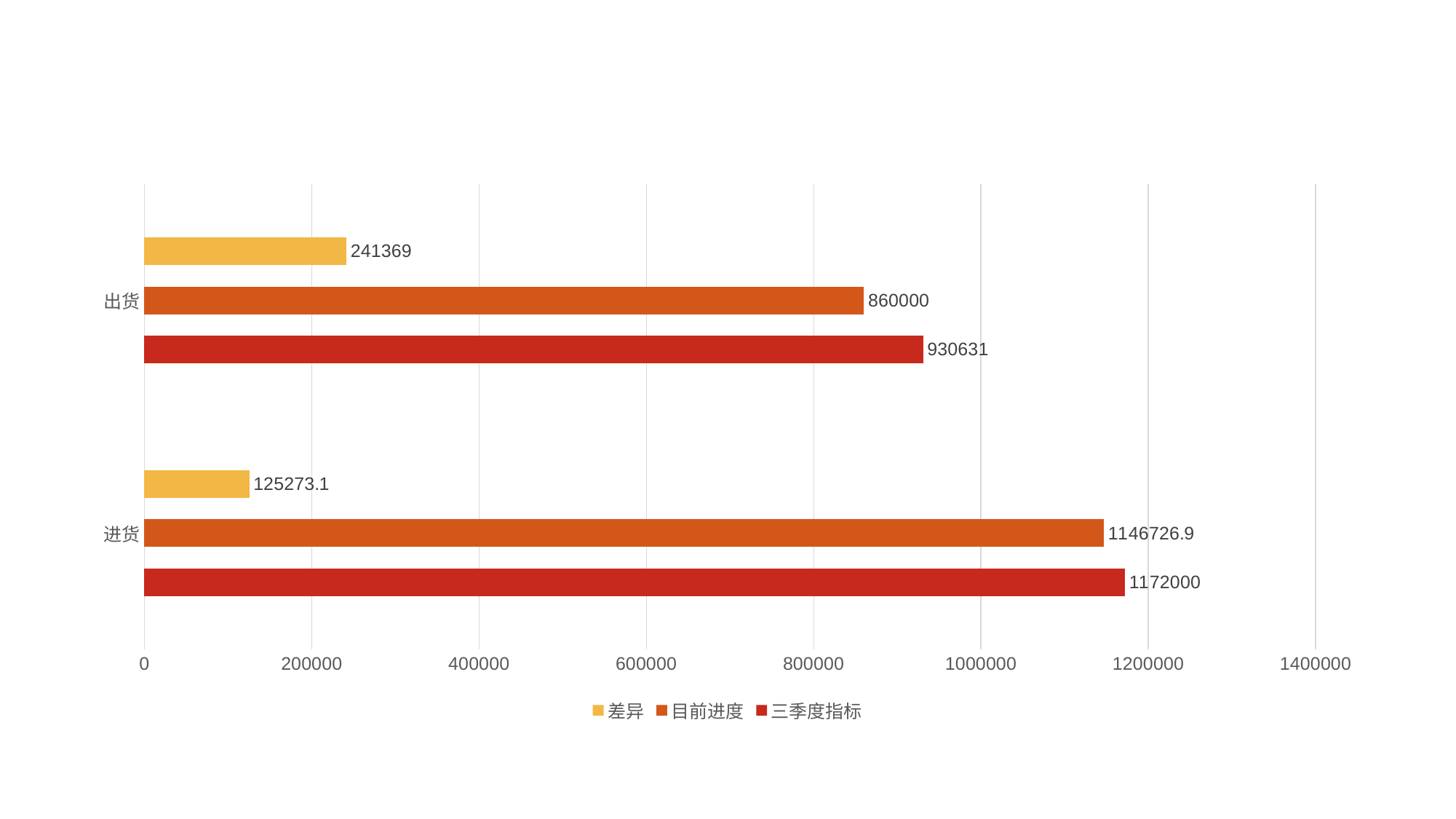

### Chart

| Category | 三季度指标 | 目前进度 | 差异 |
|---|---|---|---|
| 进货 | 1172000.0 | 1146726.9 | 125273.1 |
| 出货 | 930631.0 | 860000.0 | 241369.0 |